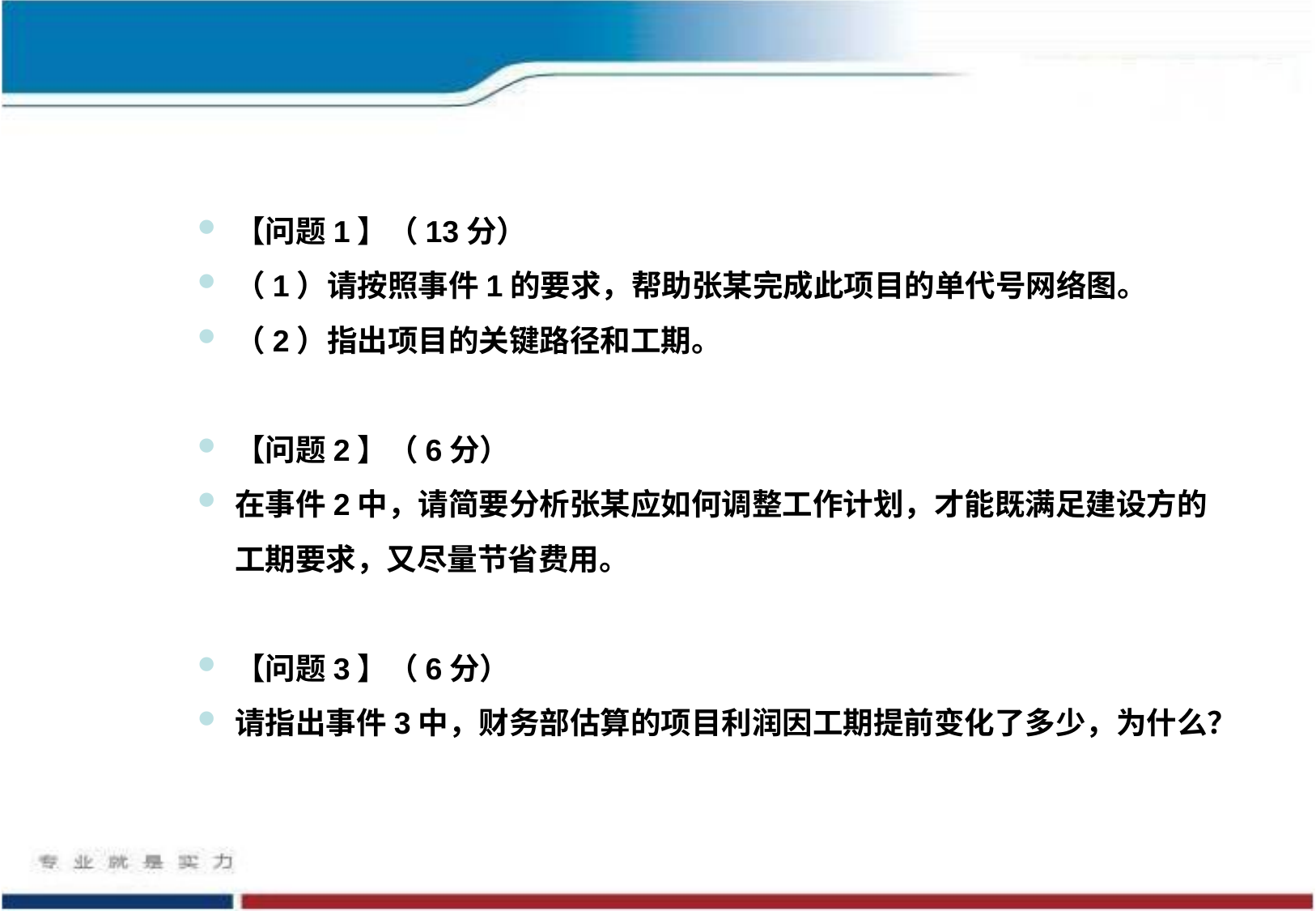

【问题1】（13分）
（1）请按照事件1的要求，帮助张某完成此项目的单代号网络图。
（2）指出项目的关键路径和工期。

【问题2】（6分）
在事件2中，请简要分析张某应如何调整工作计划，才能既满足建设方的工期要求，又尽量节省费用。

【问题3】（6分）
请指出事件3中，财务部估算的项目利润因工期提前变化了多少，为什么？